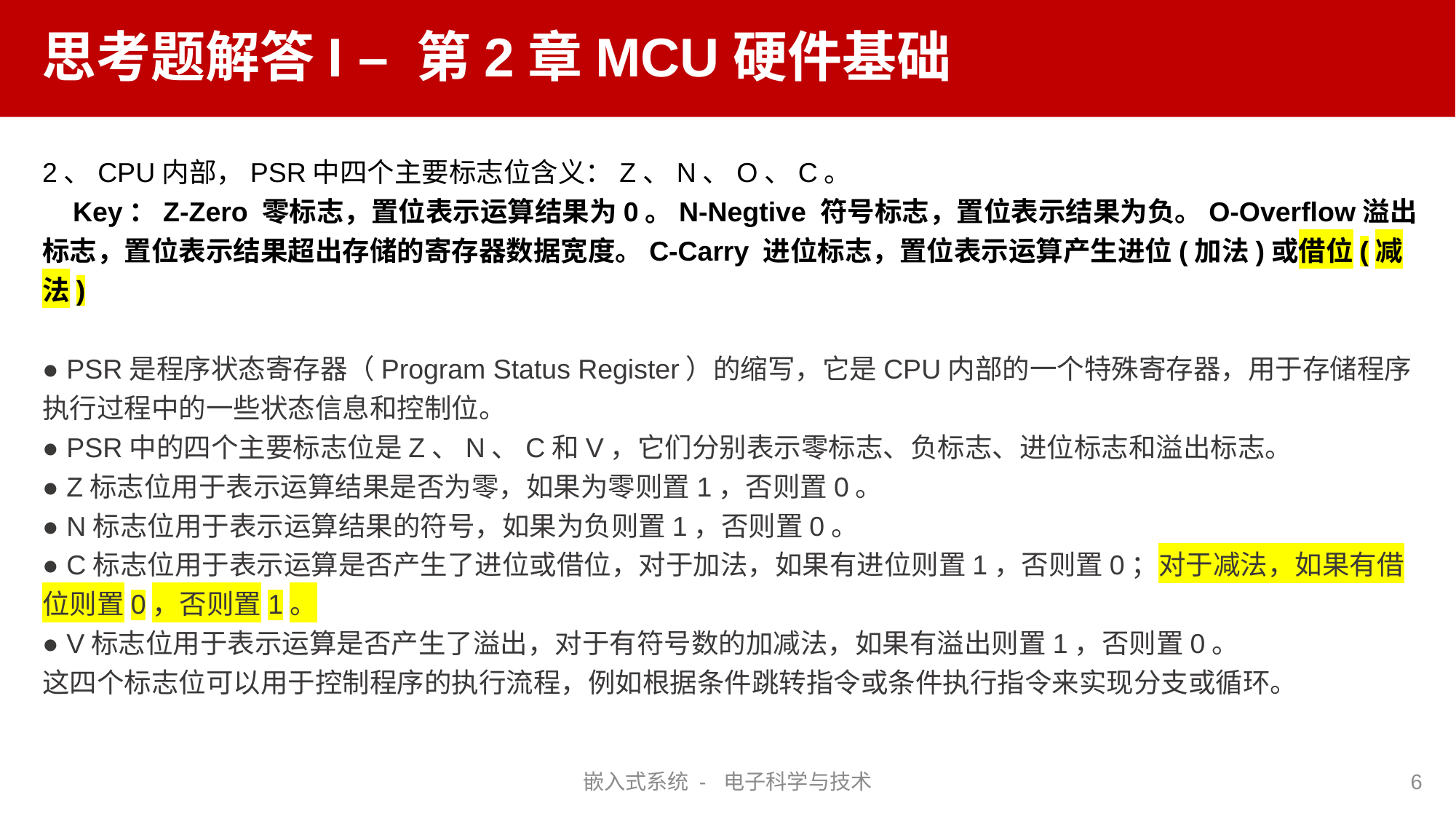

# 思考题解答I – 第2章MCU硬件基础
2、CPU内部，PSR中四个主要标志位含义：Z、N、O、C。
    Key：Z-Zero 零标志，置位表示运算结果为0。N-Negtive 符号标志，置位表示结果为负。O-Overflow溢出标志，置位表示结果超出存储的寄存器数据宽度。C-Carry 进位标志，置位表示运算产生进位(加法)或借位(减法)

● PSR是程序状态寄存器（Program Status Register）的缩写，它是CPU内部的⼀个特殊寄存器，用于存储程序执行过程中的⼀些状态信息和控制位。
● PSR中的四个主要标志位是Z、N、C和V，它们分别表示零标志、负标志、进位标志和溢出标志。
● Z标志位用于表示运算结果是否为零，如果为零则置1，否则置0。
● N标志位用于表示运算结果的符号，如果为负则置1，否则置0。
● C标志位用于表示运算是否产生了进位或借位，对于加法，如果有进位则置1，否则置0；对于减法，如果有借位则置0，否则置1。
● V标志位用于表示运算是否产生了溢出，对于有符号数的加减法，如果有溢出则置1，否则置0。
这四个标志位可以用于控制程序的执行流程，例如根据条件跳转指令或条件执行指令来实现分支或循环。
嵌入式系统 -  电子科学与技术
6